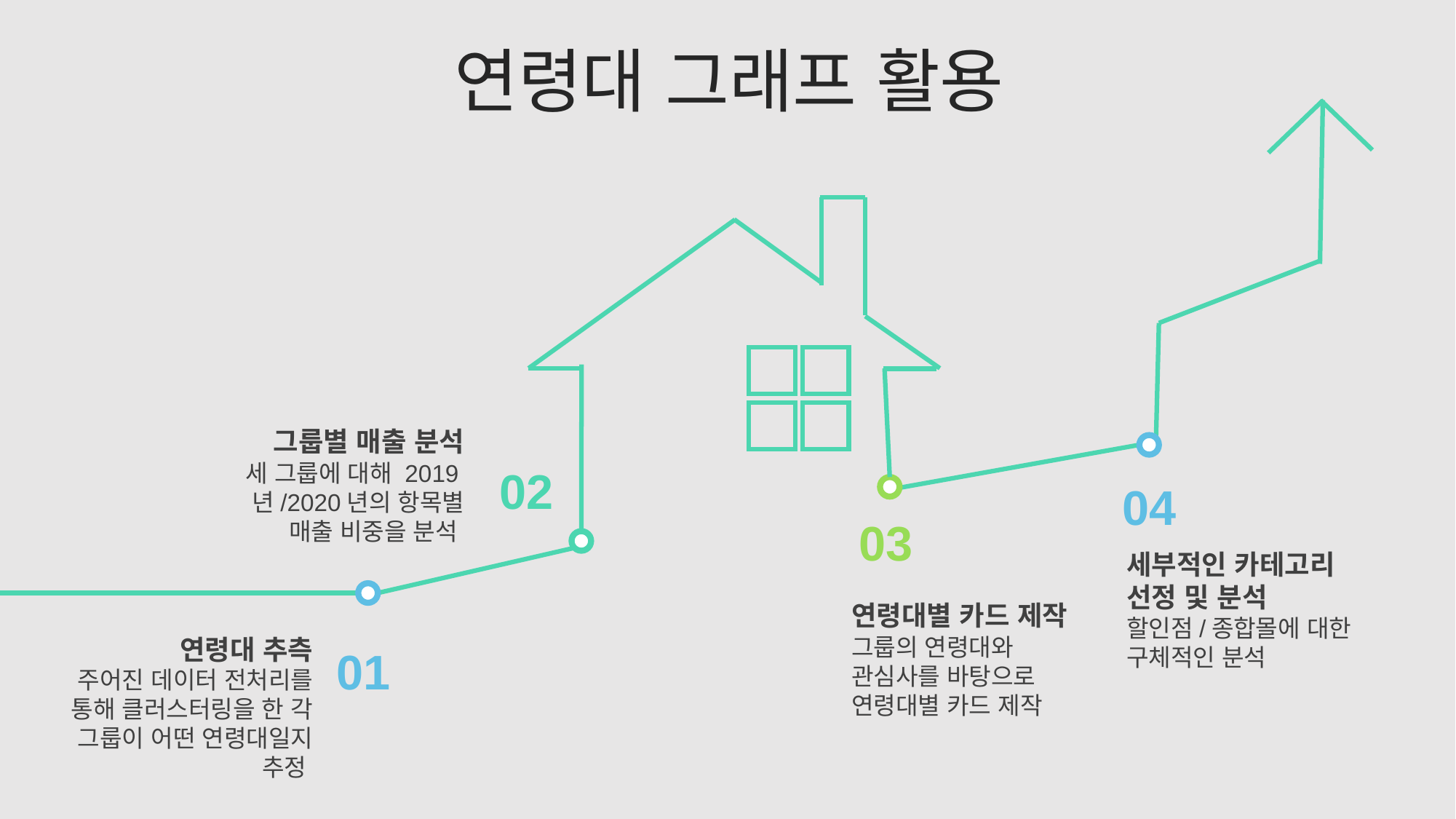

연령대 그래프 활용

그룹별 매출 분석
세 그룹에 대해 2019년/2020년의 항목별 매출 비중을 분석

02
04

03

세부적인 카테고리 선정 및 분석
할인점/종합몰에 대한 구체적인 분석

연령대별 카드 제작
그룹의 연령대와 관심사를 바탕으로 연령대별 카드 제작
연령대 추측
주어진 데이터 전처리를 통해 클러스터링을 한 각 그룹이 어떤 연령대일지 추정
01